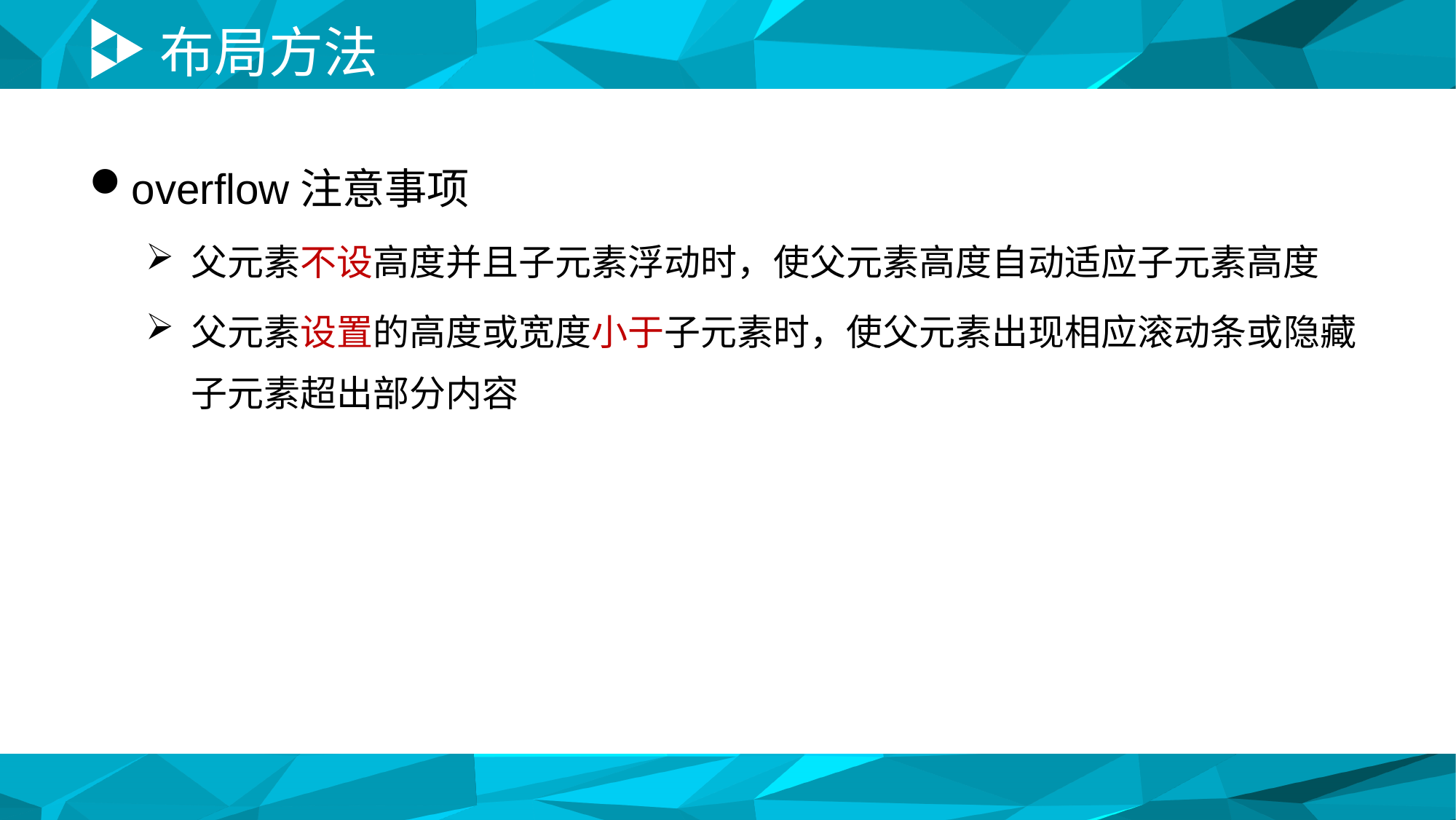

# 布局方法
overflow注意事项
父元素不设高度并且子元素浮动时，使父元素高度自动适应子元素高度
父元素设置的高度或宽度小于子元素时，使父元素出现相应滚动条或隐藏子元素超出部分内容